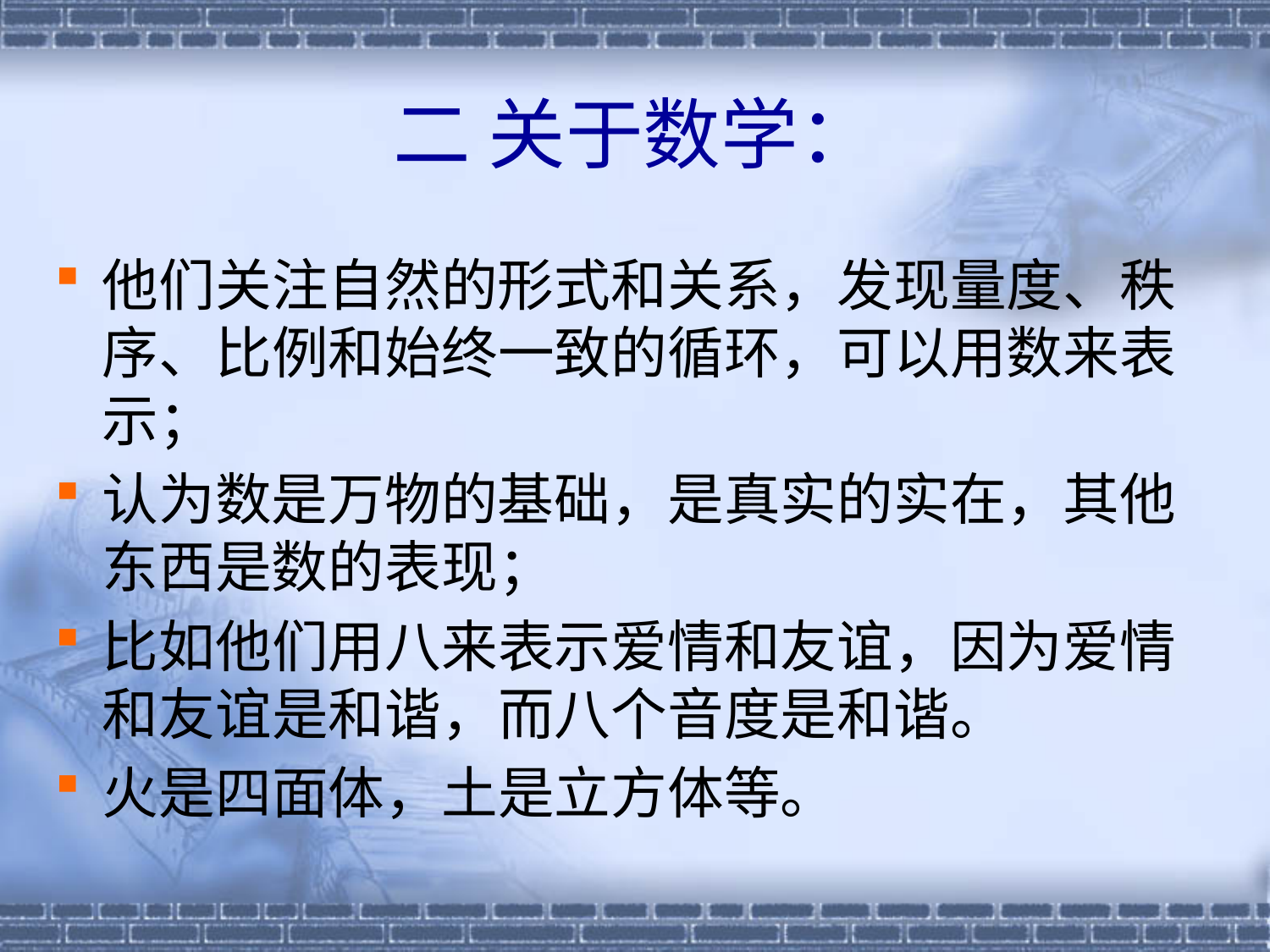

# 二 关于数学：
他们关注自然的形式和关系，发现量度、秩序、比例和始终一致的循环，可以用数来表示；
认为数是万物的基础，是真实的实在，其他东西是数的表现；
比如他们用八来表示爱情和友谊，因为爱情和友谊是和谐，而八个音度是和谐。
火是四面体，土是立方体等。